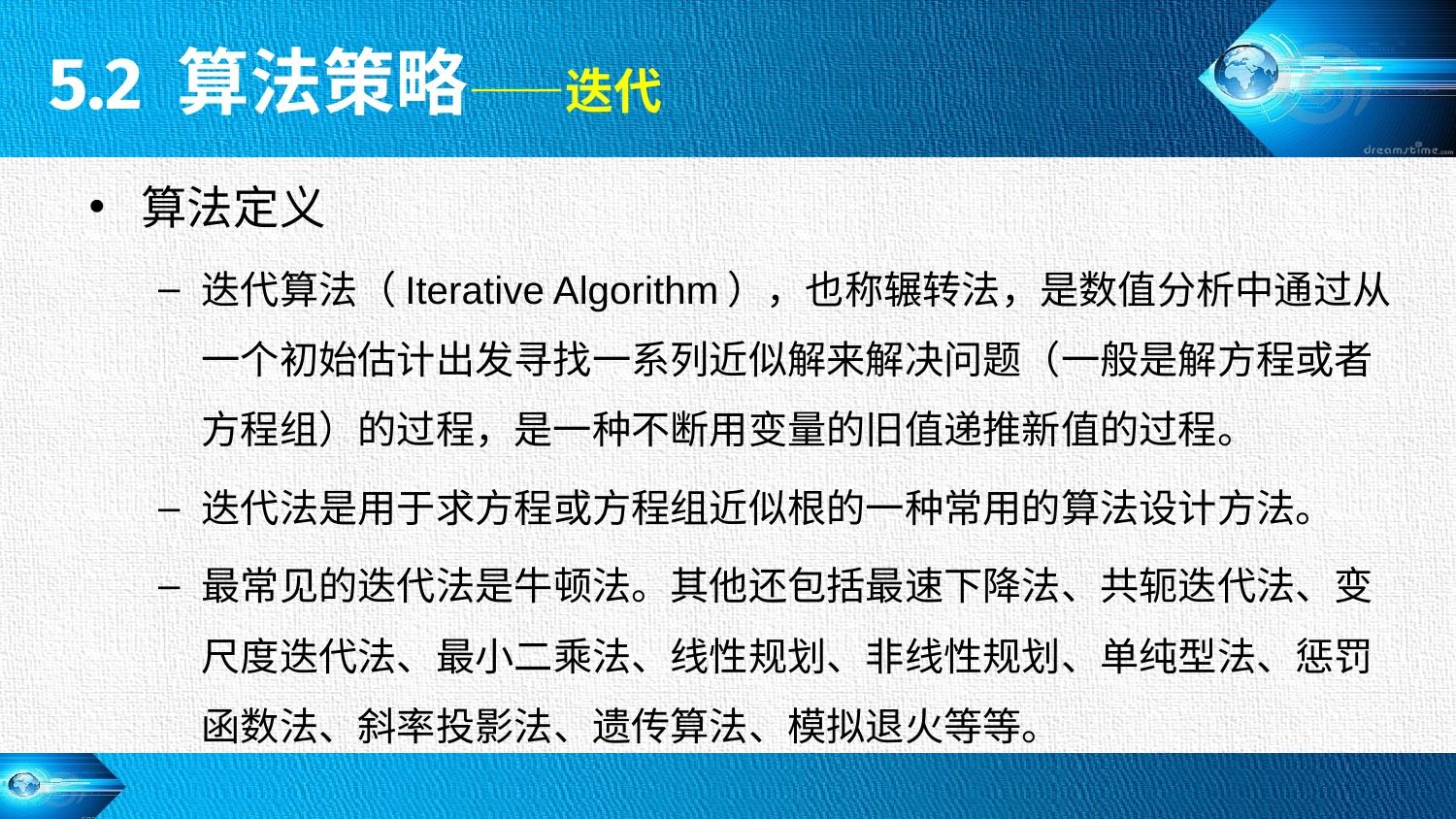

5.2 算法策略——迭代
算法定义
迭代算法（Iterative Algorithm），也称辗转法，是数值分析中通过从一个初始估计出发寻找一系列近似解来解决问题（一般是解方程或者方程组）的过程，是一种不断用变量的旧值递推新值的过程。
迭代法是用于求方程或方程组近似根的一种常用的算法设计方法。
最常见的迭代法是牛顿法。其他还包括最速下降法、共轭迭代法、变尺度迭代法、最小二乘法、线性规划、非线性规划、单纯型法、惩罚函数法、斜率投影法、遗传算法、模拟退火等等。